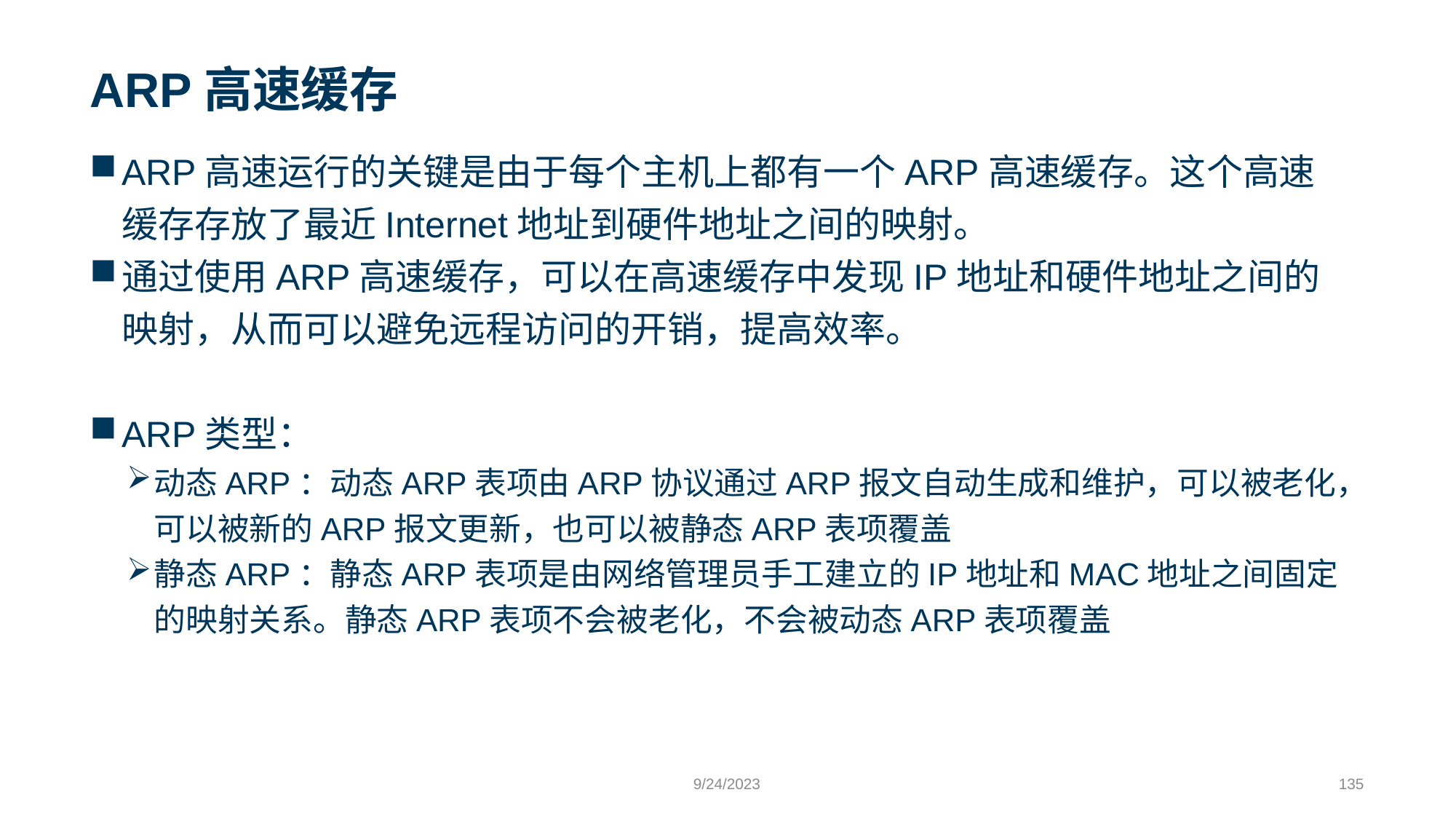

# ARP高速缓存
ARP高速运行的关键是由于每个主机上都有一个ARP高速缓存。这个高速缓存存放了最近Internet地址到硬件地址之间的映射。
通过使用ARP高速缓存，可以在高速缓存中发现IP地址和硬件地址之间的映射，从而可以避免远程访问的开销，提高效率。

ARP类型：
动态ARP：动态ARP表项由ARP协议通过ARP报文自动生成和维护，可以被老化，可以被新的ARP报文更新，也可以被静态ARP表项覆盖
静态ARP：静态ARP表项是由网络管理员手工建立的IP地址和MAC地址之间固定的映射关系。静态ARP表项不会被老化，不会被动态ARP表项覆盖

9/24/2023
135